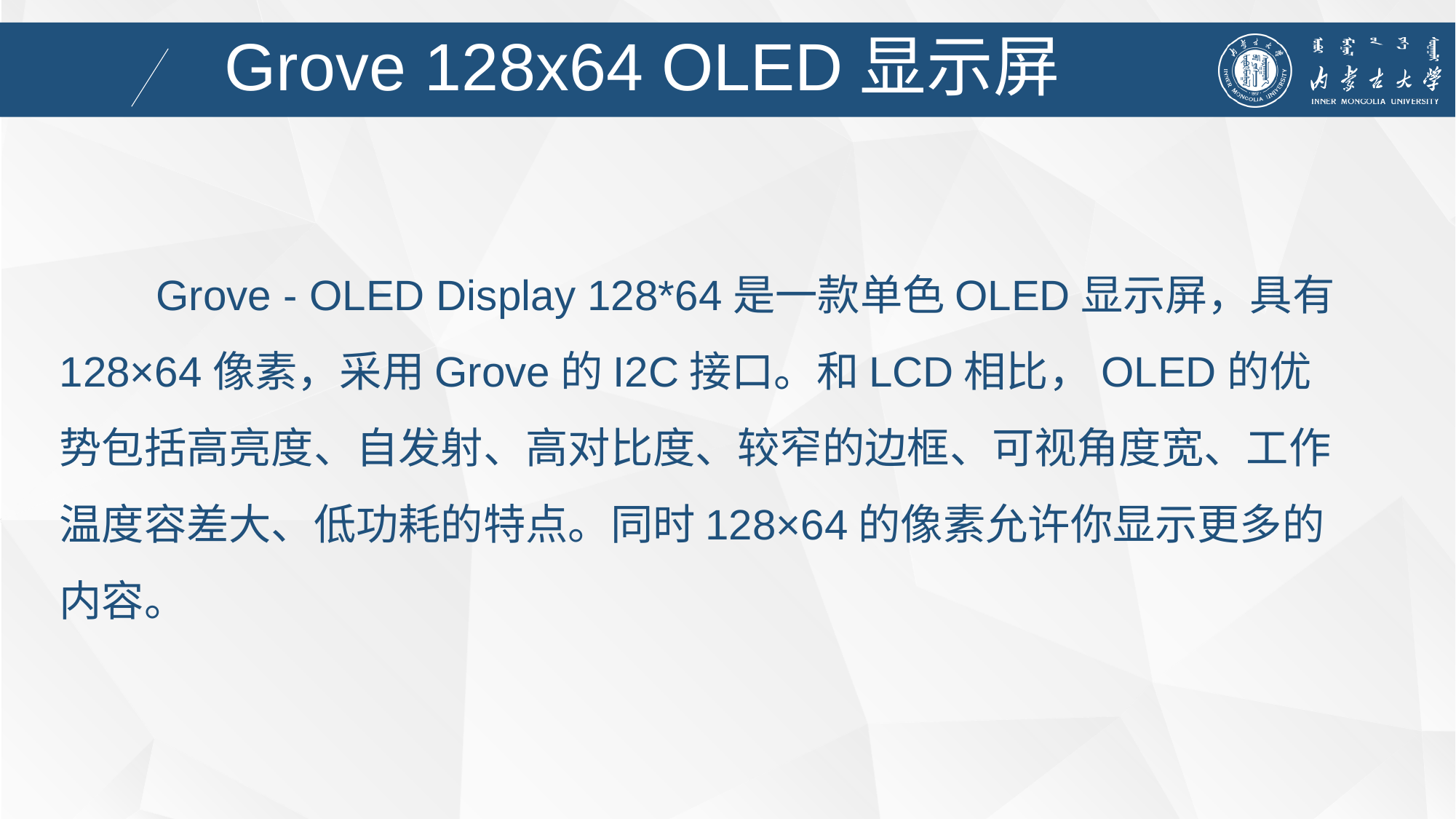

Grove 128x64 OLED显示屏
 Grove - OLED Display 128*64是一款单色OLED显示屏，具有128×64像素，采用Grove的I2C接口。和LCD相比，OLED的优势包括高亮度、自发射、高对比度、较窄的边框、可视角度宽、工作温度容差大、低功耗的特点。同时128×64的像素允许你显示更多的内容。